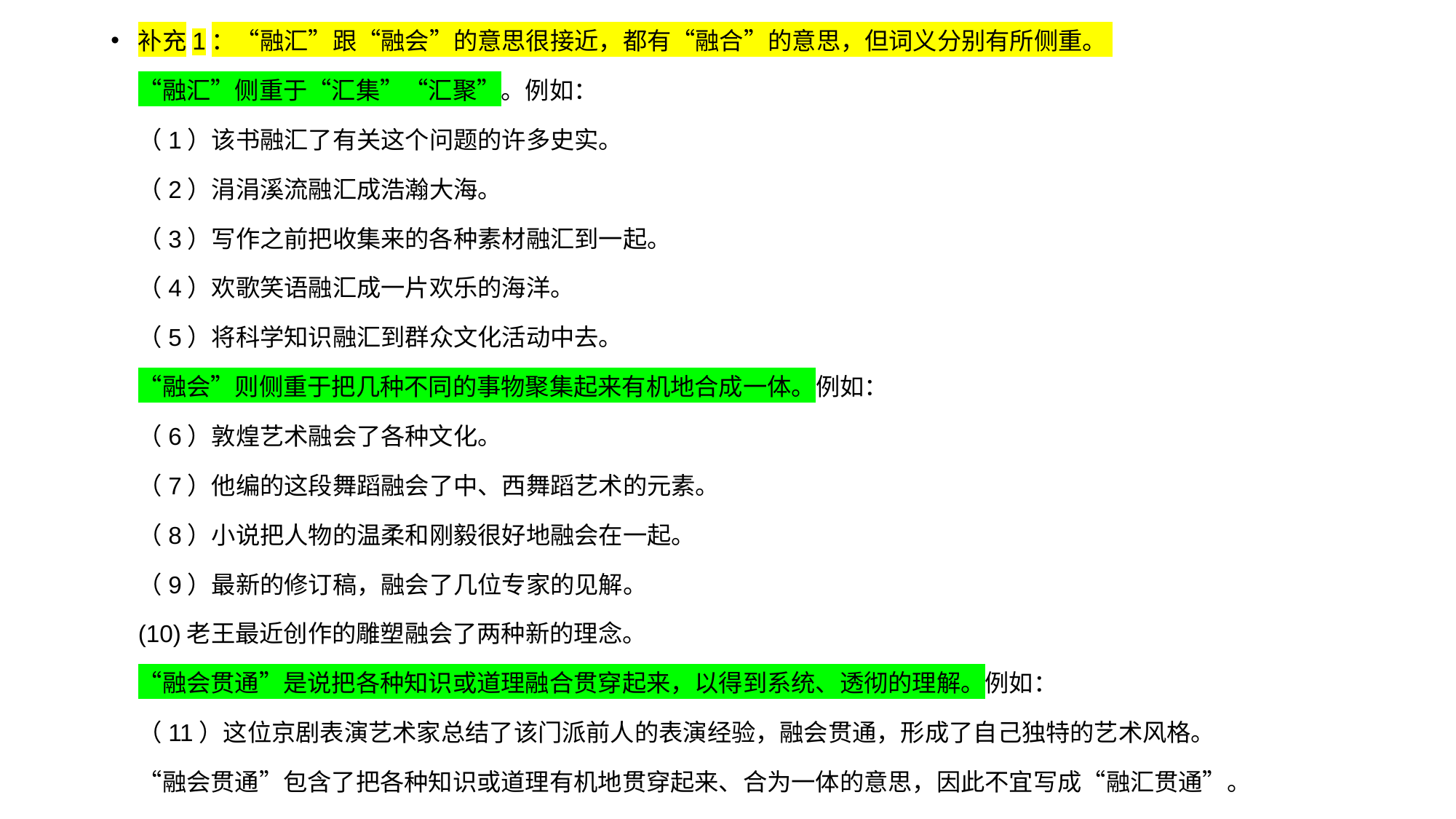

补充1：“融汇”跟“融会”的意思很接近，都有“融合”的意思，但词义分别有所侧重。
“融汇”侧重于“汇集”“汇聚”。例如：
（1）该书融汇了有关这个问题的许多史实。
（2）涓涓溪流融汇成浩瀚大海。
（3）写作之前把收集来的各种素材融汇到一起。
（4）欢歌笑语融汇成一片欢乐的海洋。
（5）将科学知识融汇到群众文化活动中去。
“融会”则侧重于把几种不同的事物聚集起来有机地合成一体。例如：
（6）敦煌艺术融会了各种文化。
（7）他编的这段舞蹈融会了中、西舞蹈艺术的元素。
（8）小说把人物的温柔和刚毅很好地融会在一起。
（9）最新的修订稿，融会了几位专家的见解。
(10)老王最近创作的雕塑融会了两种新的理念。
“融会贯通”是说把各种知识或道理融合贯穿起来，以得到系统、透彻的理解。例如：
（11）这位京剧表演艺术家总结了该门派前人的表演经验，融会贯通，形成了自己独特的艺术风格。
“融会贯通”包含了把各种知识或道理有机地贯穿起来、合为一体的意思，因此不宜写成“融汇贯通”。
#